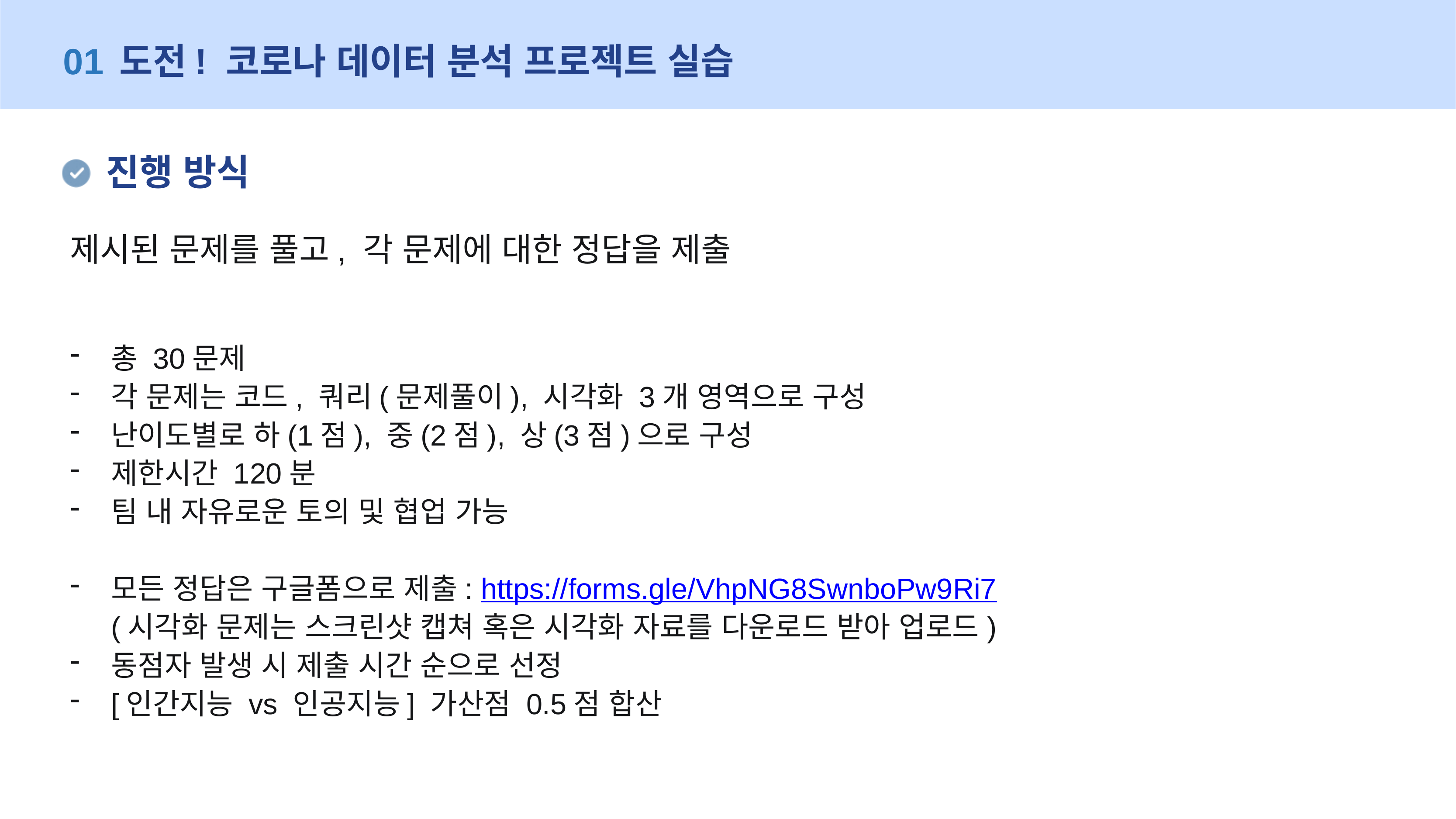

01
도전! 코로나 데이터 분석 프로젝트 실습
진행 방식
제시된 문제를 풀고, 각 문제에 대한 정답을 제출
총 30문제
각 문제는 코드, 쿼리(문제풀이), 시각화 3개 영역으로 구성
난이도별로 하(1점), 중(2점), 상(3점)으로 구성
제한시간 120분
팀 내 자유로운 토의 및 협업 가능

모든 정답은 구글폼으로 제출: https://forms.gle/VhpNG8SwnboPw9Ri7
(시각화 문제는 스크린샷 캡쳐 혹은 시각화 자료를 다운로드 받아 업로드)
동점자 발생 시 제출 시간 순으로 선정
[인간지능 vs 인공지능] 가산점 0.5점 합산